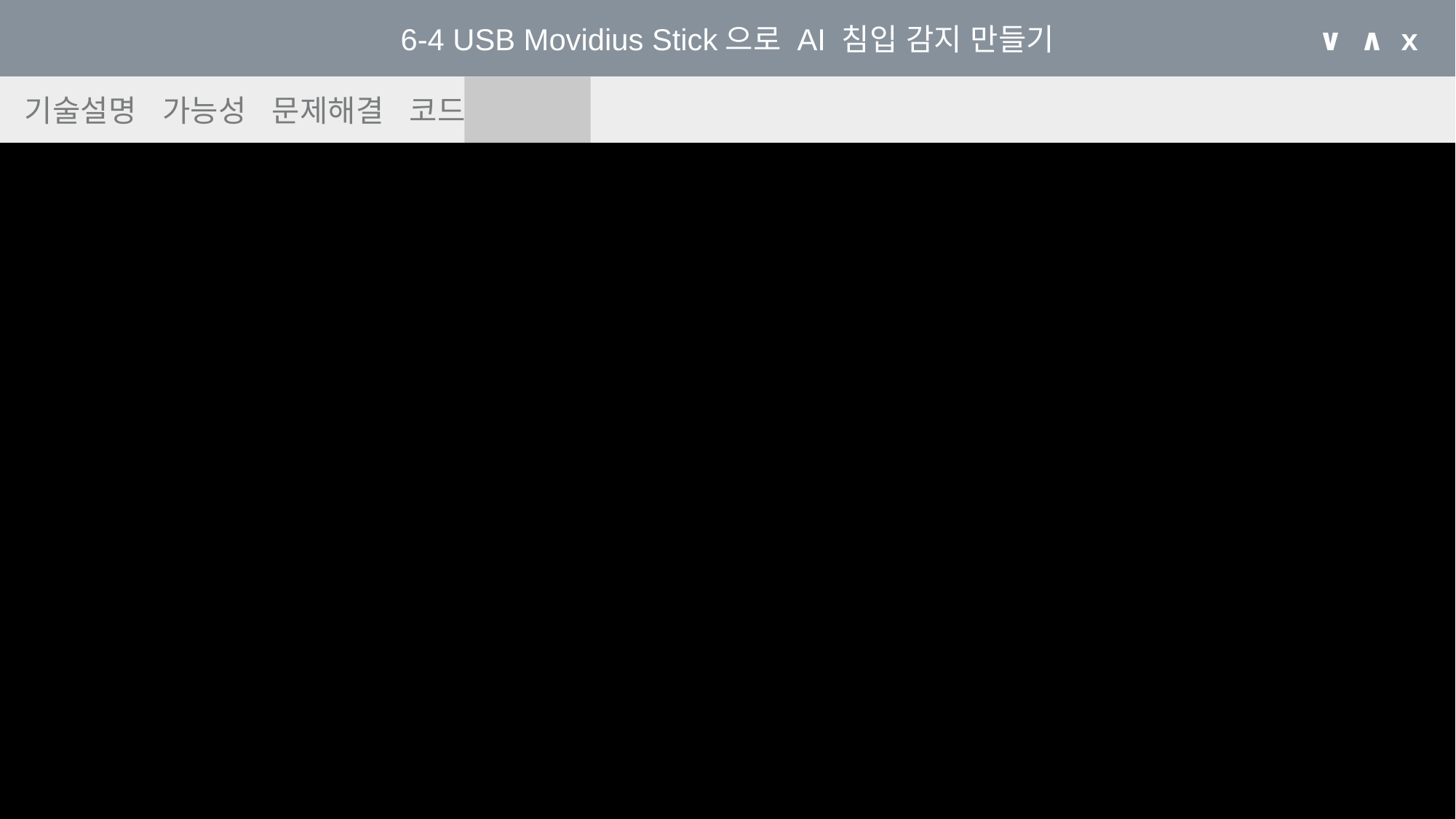

6-4 USB Movidius Stick으로 AI 침입 감지 만들기
∨  ∧  x

 기술설명   가능성   문제해결   코드